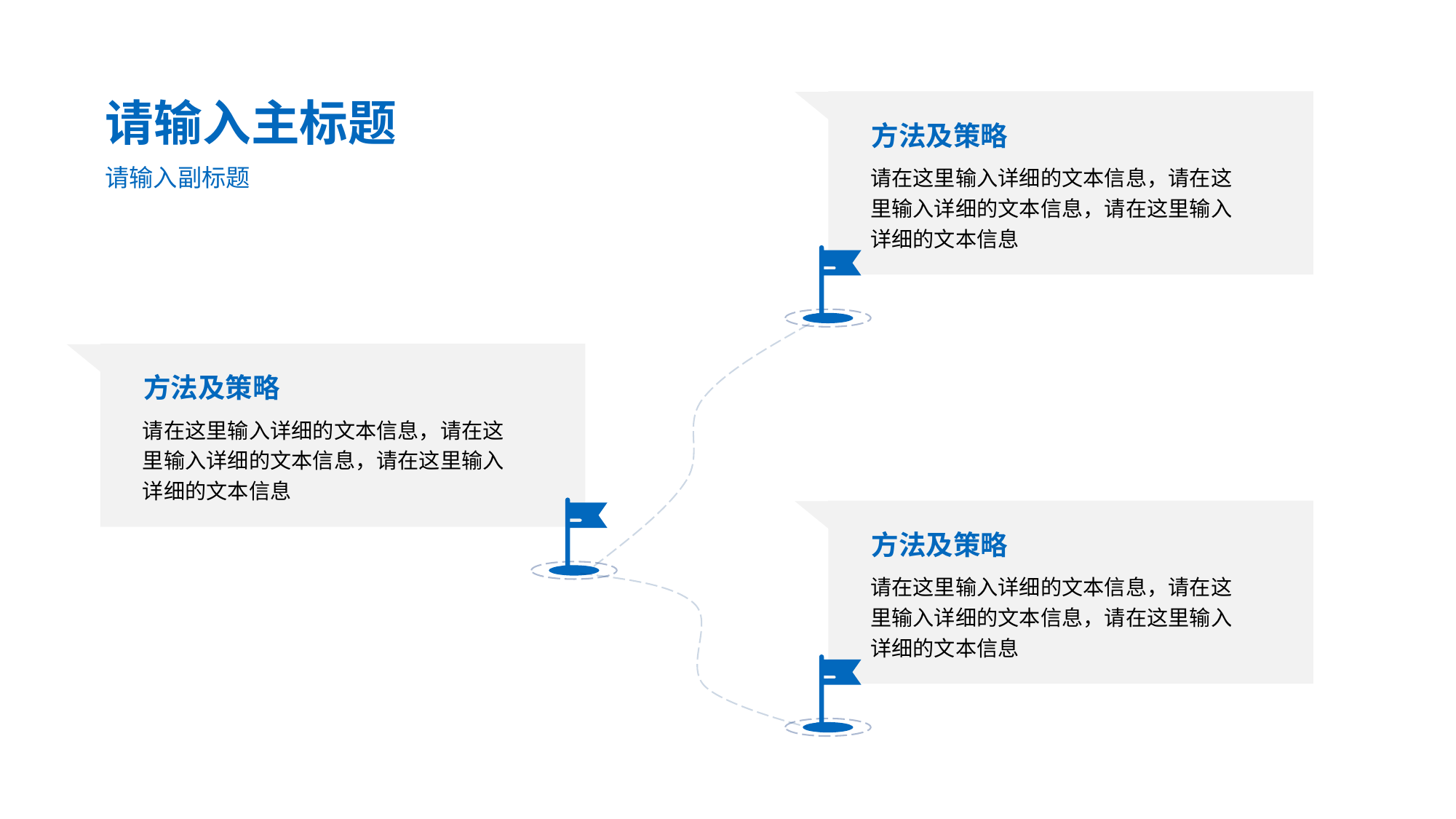

请输入主标题

方法及策略
请在这里输入详细的文本信息，请在这里输入详细的文本信息，请在这里输入详细的文本信息
请输入副标题

方法及策略
请在这里输入详细的文本信息，请在这里输入详细的文本信息，请在这里输入详细的文本信息

方法及策略

请在这里输入详细的文本信息，请在这里输入详细的文本信息，请在这里输入详细的文本信息